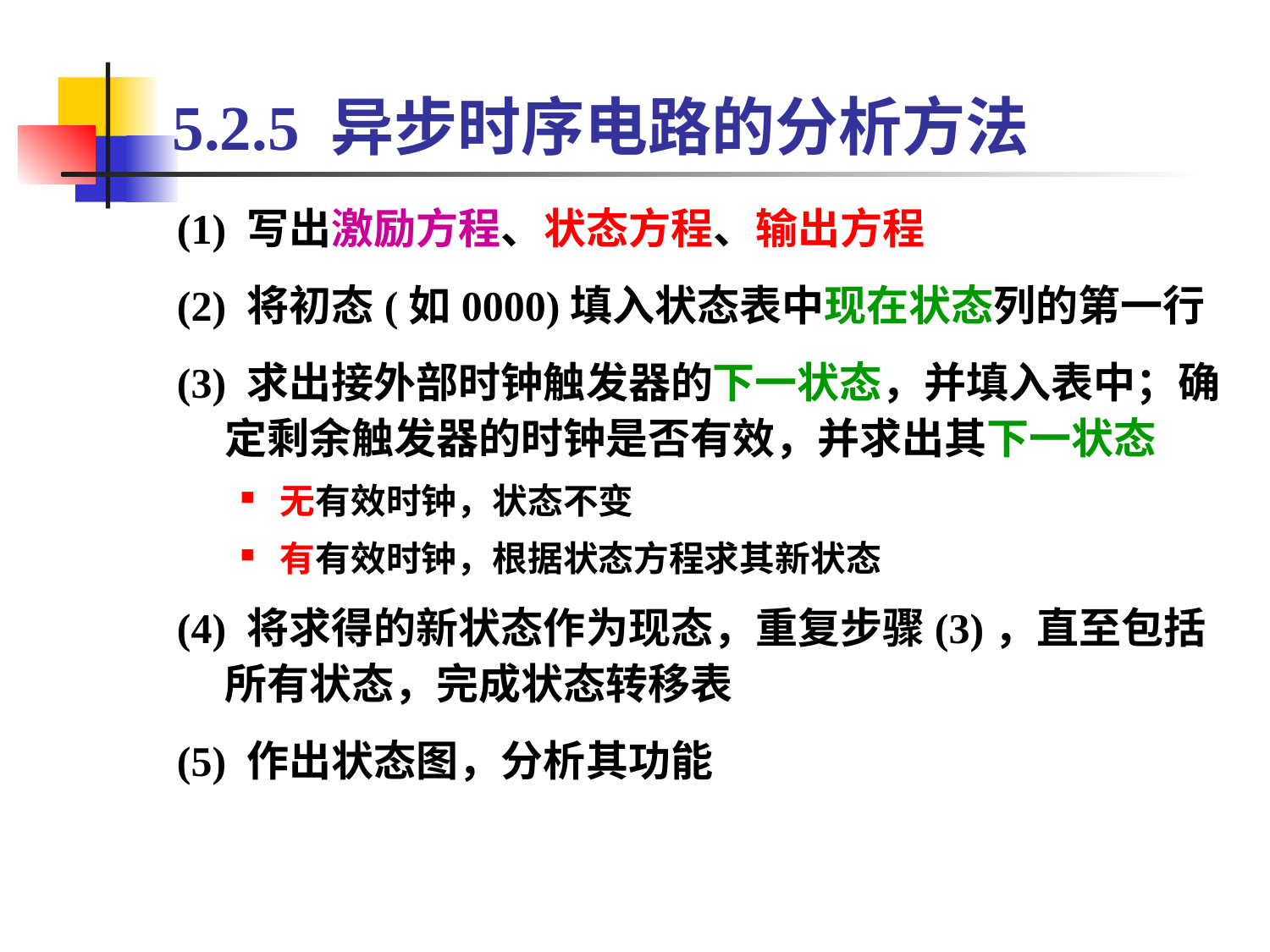

# 5.2.5 异步时序电路的分析方法
(1) 写出激励方程、状态方程、输出方程
(2) 将初态(如0000)填入状态表中现在状态列的第一行
(3) 求出接外部时钟触发器的下一状态，并填入表中；确定剩余触发器的时钟是否有效，并求出其下一状态
无有效时钟，状态不变
有有效时钟，根据状态方程求其新状态
(4) 将求得的新状态作为现态，重复步骤(3)，直至包括所有状态，完成状态转移表
(5) 作出状态图，分析其功能